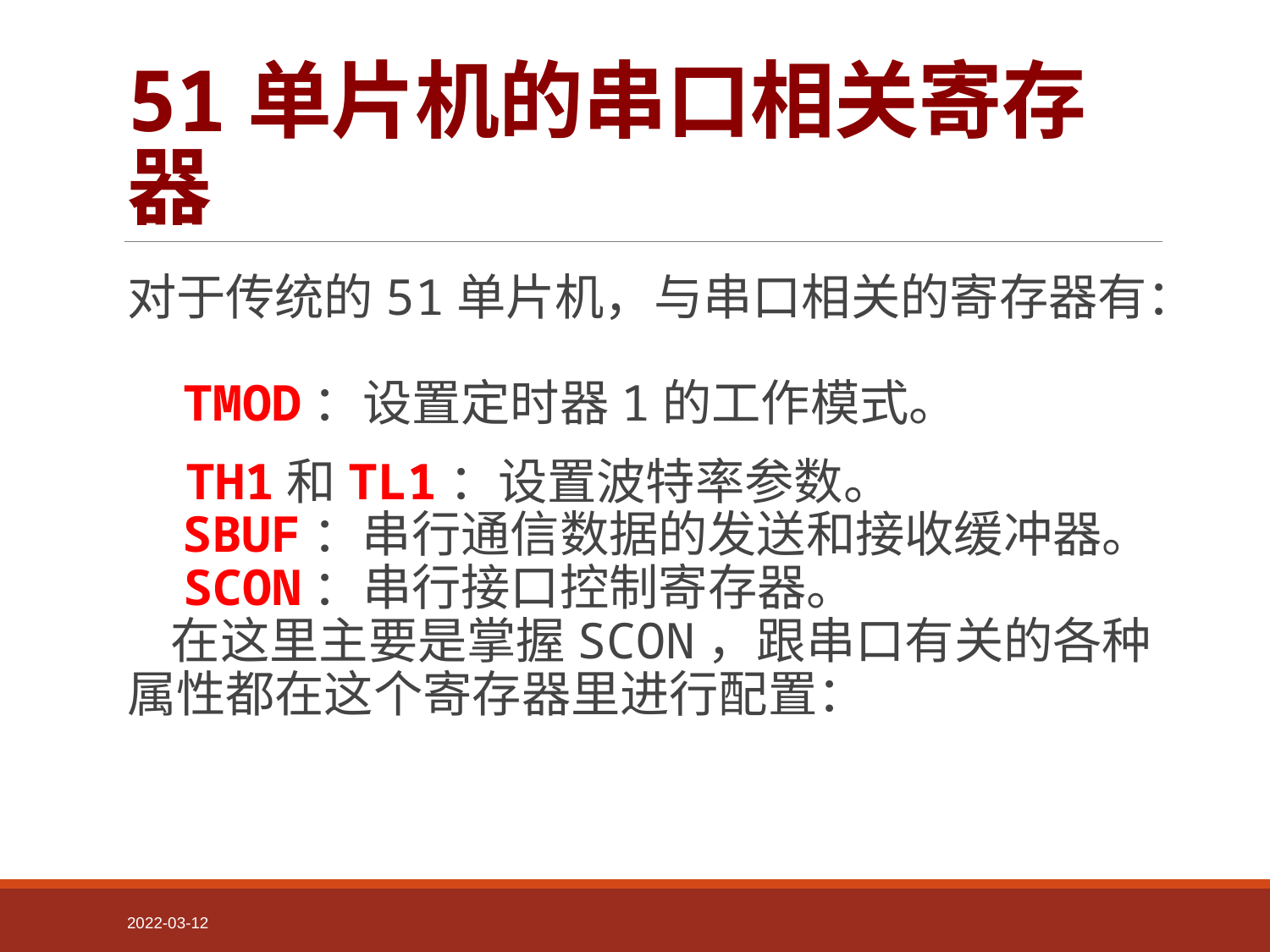

# 51单片机的串口相关寄存器
对于传统的51单片机，与串口相关的寄存器有：
    TMOD：设置定时器1的工作模式。
  TH1和TL1：设置波特率参数。
    SBUF：串行通信数据的发送和接收缓冲器。
    SCON：串行接口控制寄存器。
    在这里主要是掌握SCON，跟串口有关的各种属性都在这个寄存器里进行配置：
2022-03-12